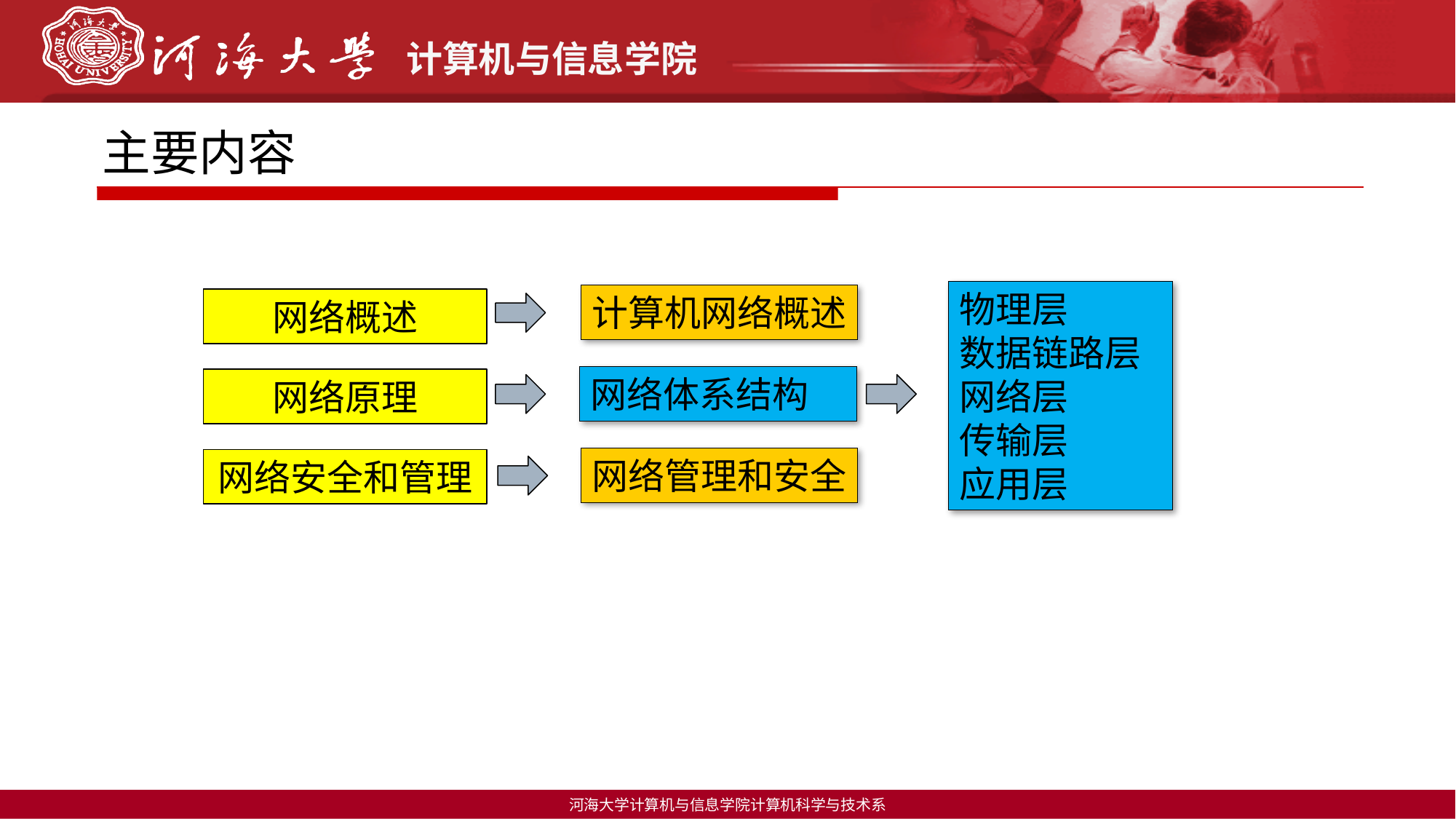

主要内容
物理层
数据链路层
网络层
传输层
应用层
计算机网络概述
网络概述

网络体系结构
网络原理

网络管理和安全
网络安全和管理